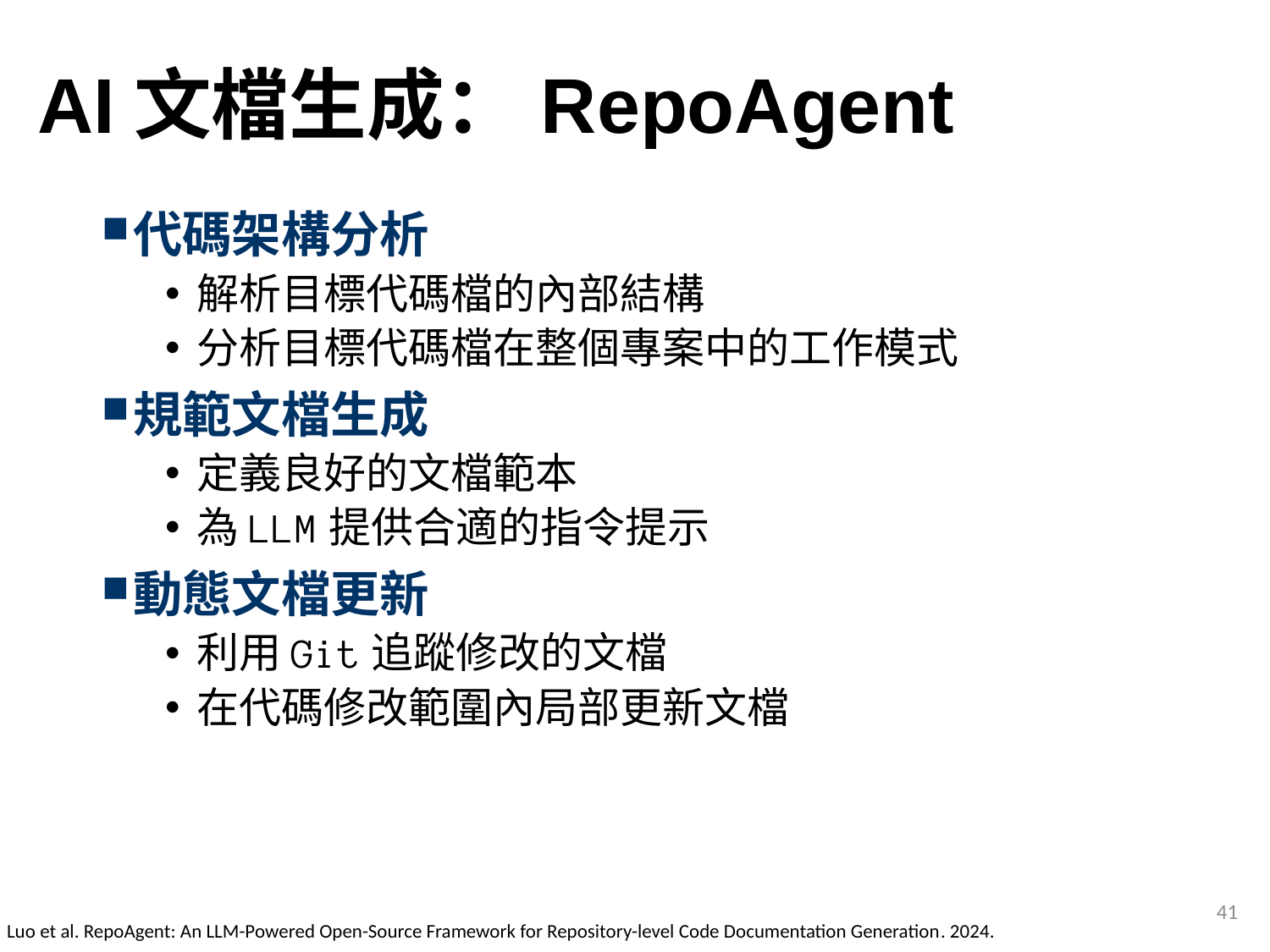

# AI文檔生成：RepoAgent
代碼架構分析
解析目標代碼檔的內部結構
分析目標代碼檔在整個專案中的工作模式
規範文檔生成
定義良好的文檔範本
為LLM提供合適的指令提示
動態文檔更新
利用Git追蹤修改的文檔
在代碼修改範圍內局部更新文檔

41
Luo et al. RepoAgent: An LLM-Powered Open-Source Framework for Repository-level Code Documentation Generation. 2024.